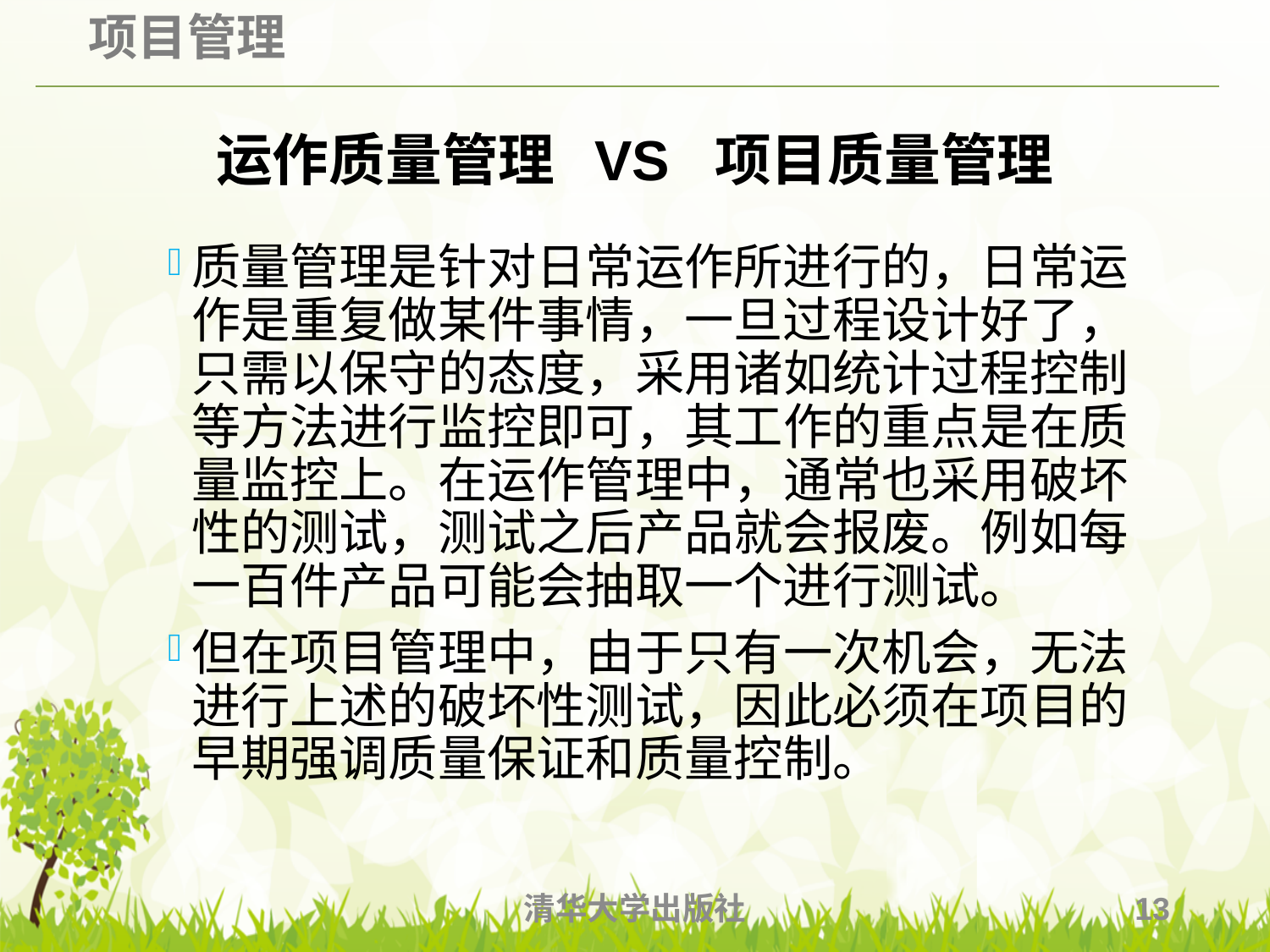

# 运作质量管理  VS  项目质量管理
质量管理是针对日常运作所进行的，日常运作是重复做某件事情，一旦过程设计好了，只需以保守的态度，采用诸如统计过程控制等方法进行监控即可，其工作的重点是在质量监控上。在运作管理中，通常也采用破坏性的测试，测试之后产品就会报废。例如每一百件产品可能会抽取一个进行测试。
但在项目管理中，由于只有一次机会，无法进行上述的破坏性测试，因此必须在项目的早期强调质量保证和质量控制。
清华大学出版社
13